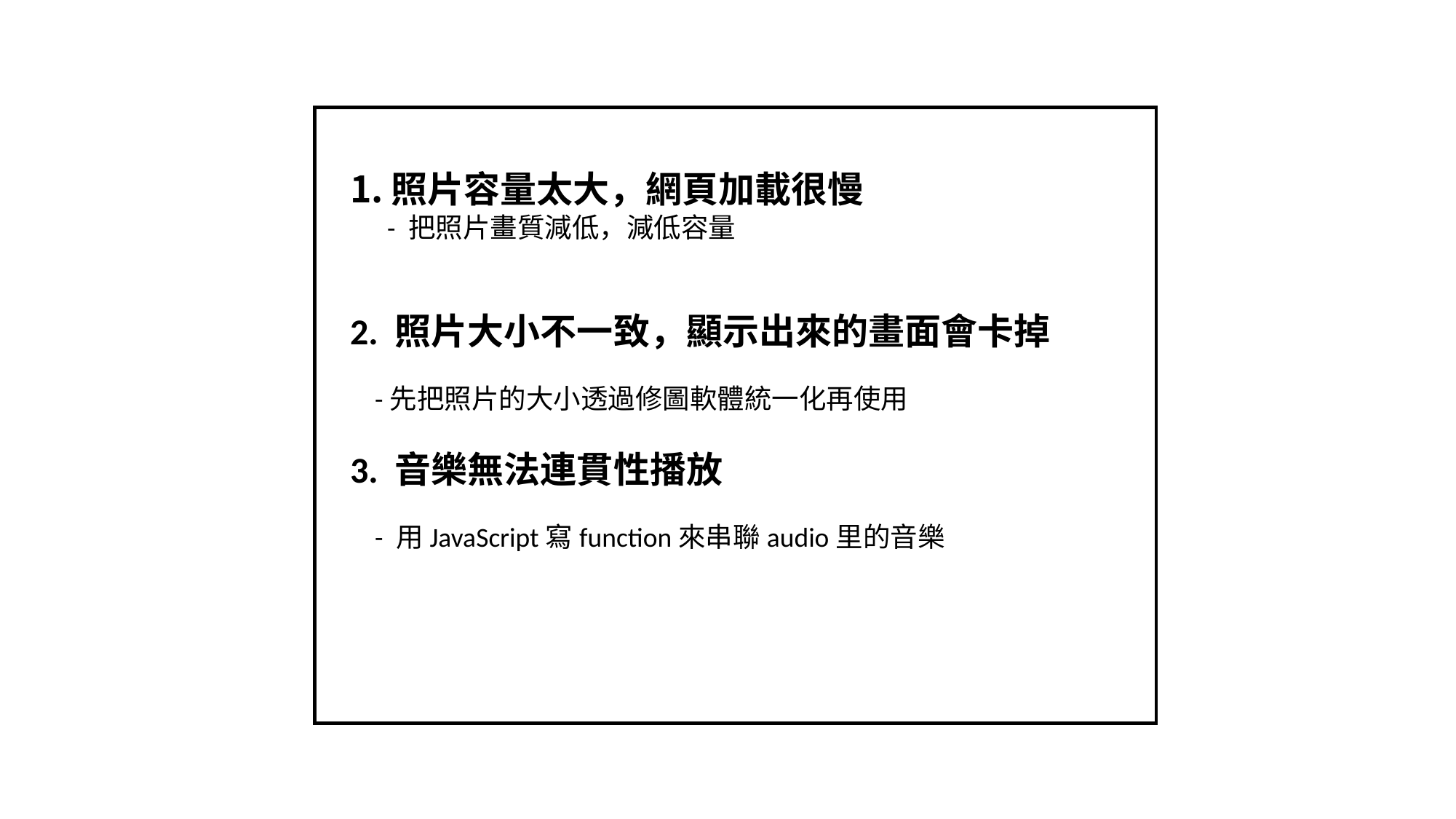

照片容量太大，網頁加載很慢
      - 把照片畫質減低，減低容量

2. 照片大小不一致，顯示出來的畫面會卡掉

    -先把照片的大小透過修圖軟體統一化再使用

3. 音樂無法連貫性播放

    - 用JavaScript寫function來串聯audio里的音樂